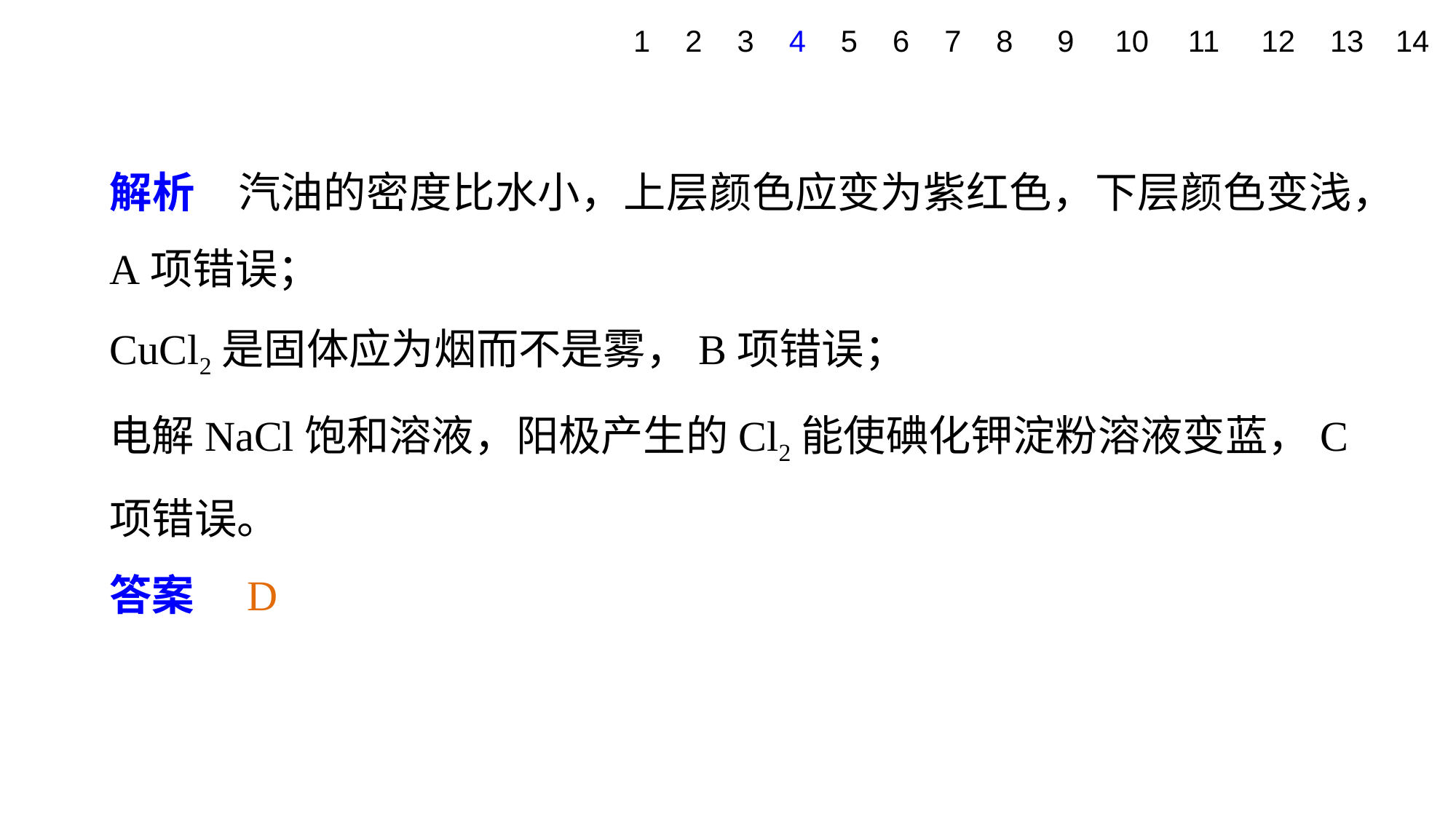

1
2
3
4
5
6
7
8
9
10
11
12
13
14
解析　汽油的密度比水小，上层颜色应变为紫红色，下层颜色变浅，A项错误；
CuCl2是固体应为烟而不是雾，B项错误；
电解NaCl饱和溶液，阳极产生的Cl2能使碘化钾淀粉溶液变蓝，C项错误。
答案　D